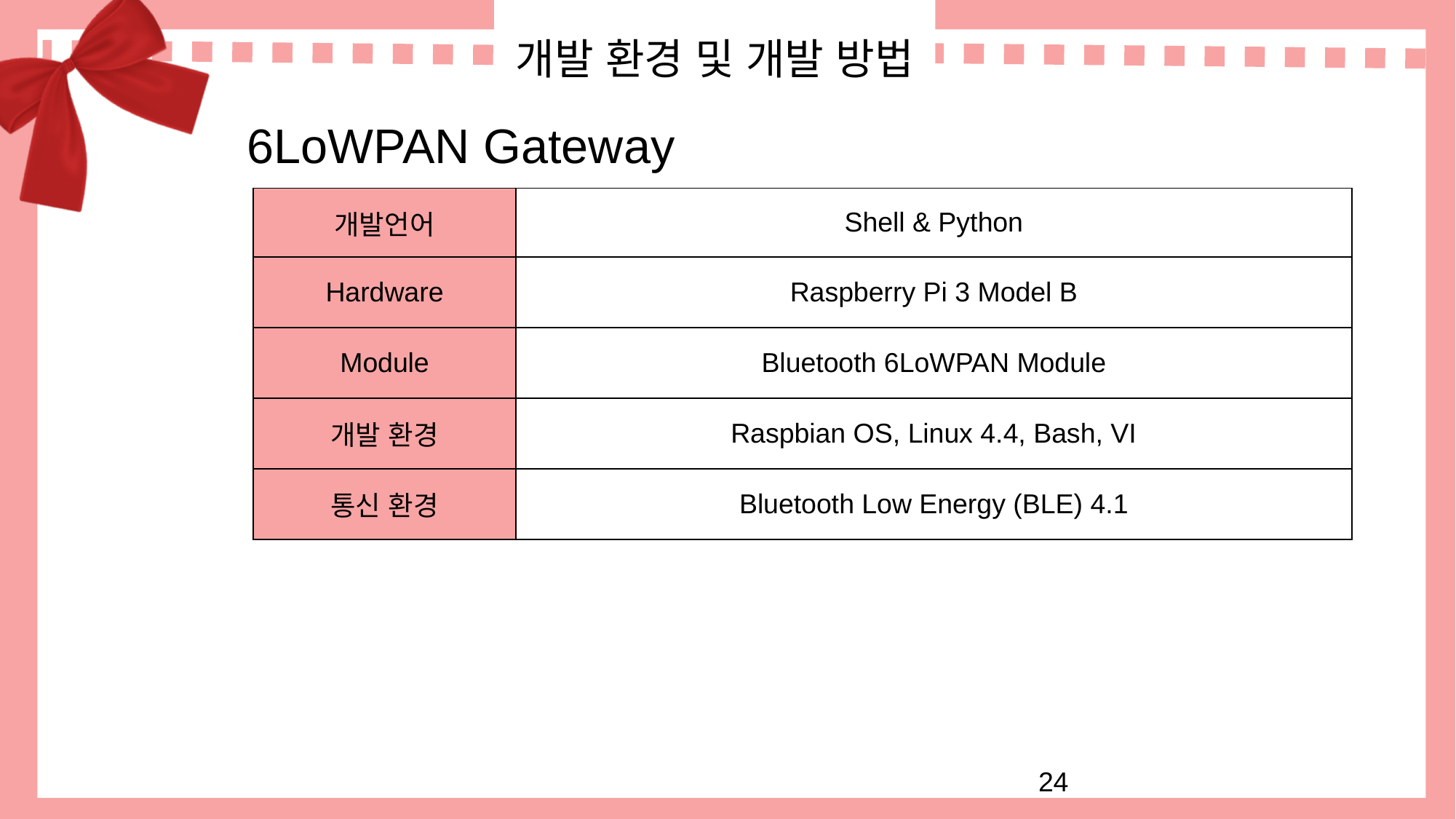

# 개발 환경 및 개발 방법
6LoWPAN Gateway
| 개발언어 | Shell & Python |
| --- | --- |
| Hardware | Raspberry Pi 3 Model B |
| Module | Bluetooth 6LoWPAN Module |
| 개발 환경 | Raspbian OS, Linux 4.4, Bash, VI |
| 통신 환경 | Bluetooth Low Energy (BLE) 4.1 |